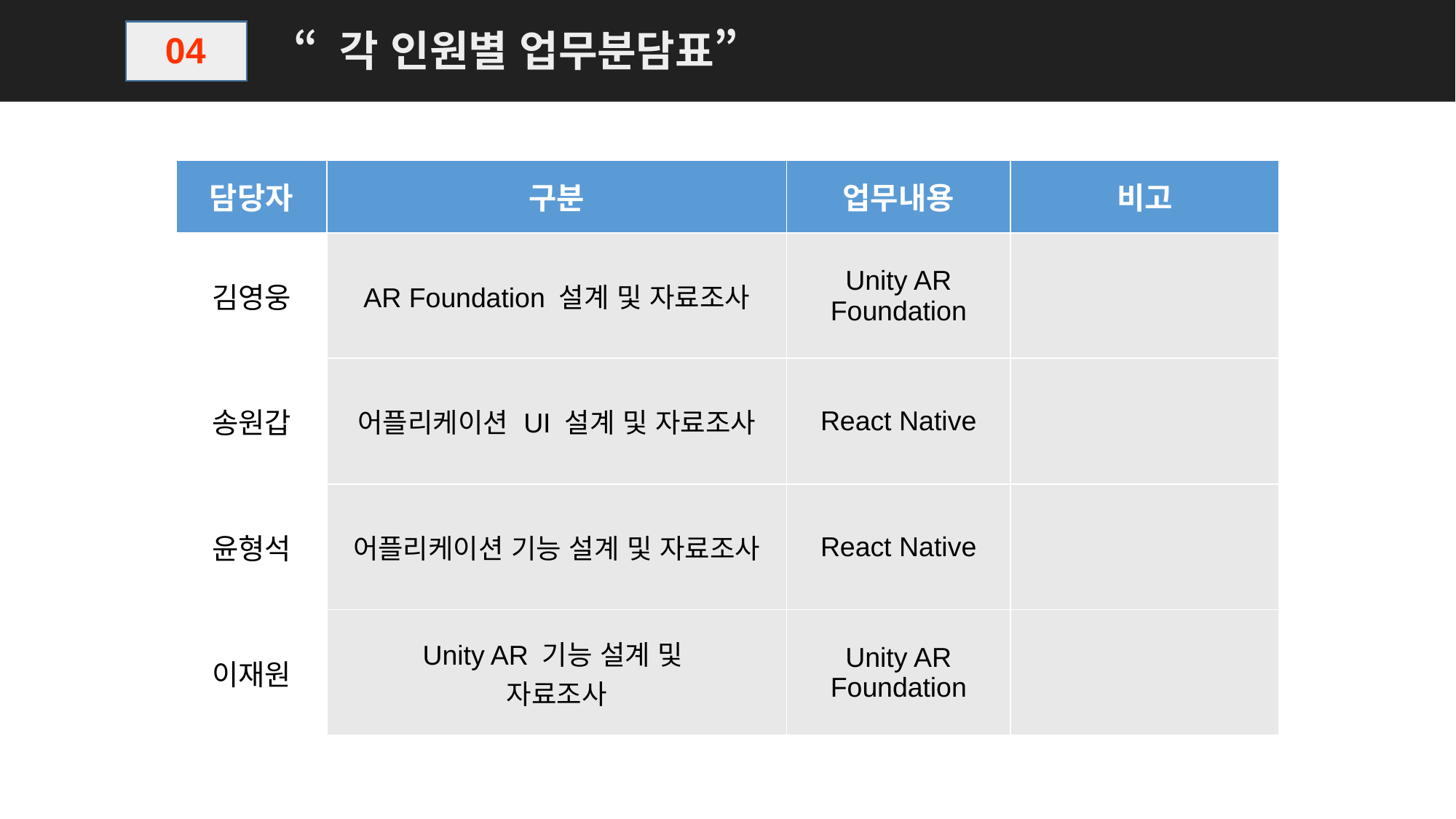

“ 각 인원별 업무분담표”

04
| 담당자 | 구분 | 업무내용 | 비고 |
| --- | --- | --- | --- |
| 김영웅 | AR Foundation 설계 및 자료조사 | Unity AR Foundation |  |
| 송원갑 | 어플리케이션 UI 설계 및 자료조사 | React Native |  |
| 윤형석 | 어플리케이션 기능 설계 및 자료조사 | React Native |  |
| 이재원 | Unity AR 기능 설계 및 자료조사 | Unity AR Foundation |  |